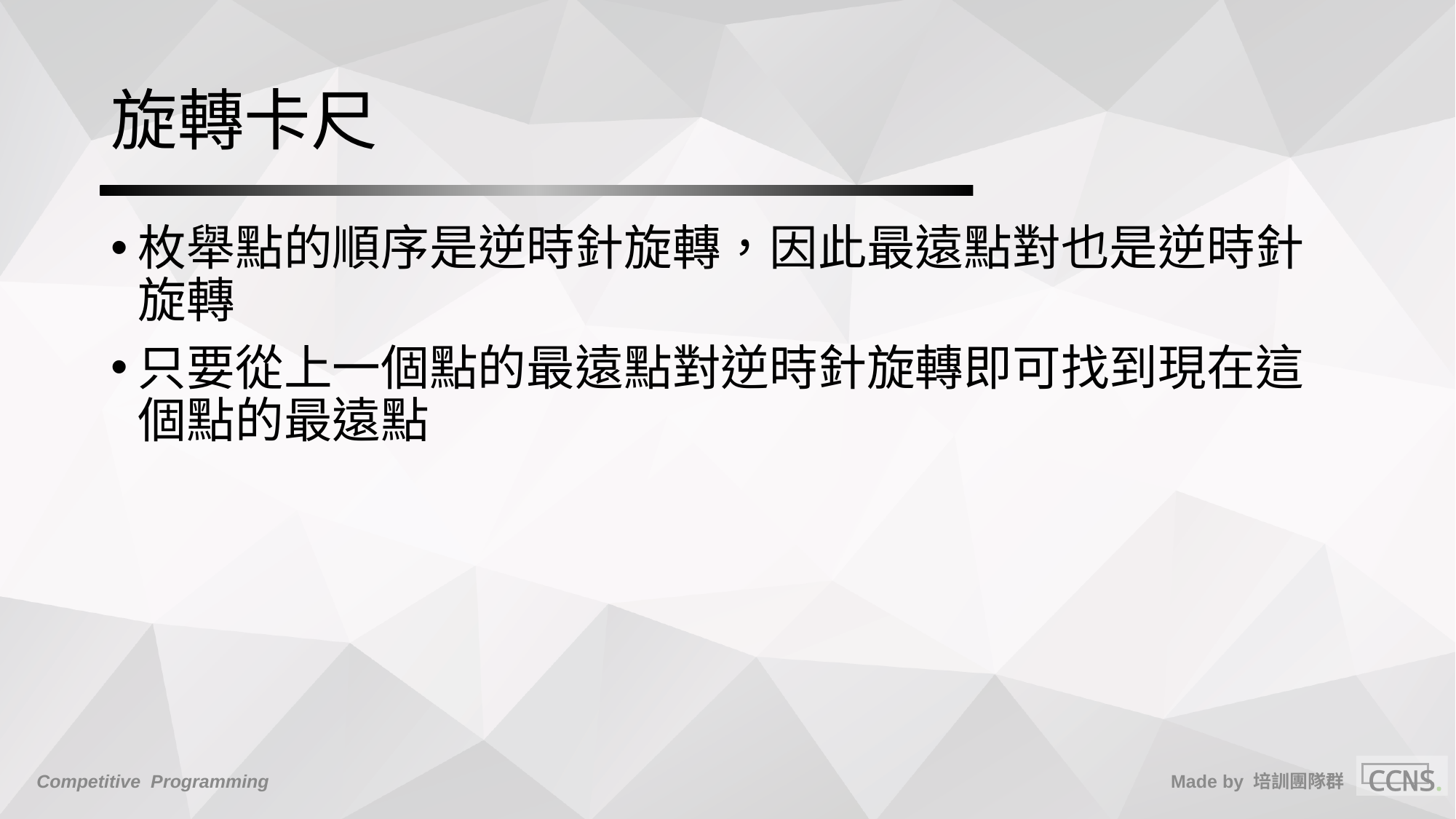

# 旋轉卡尺
枚舉點的順序是逆時針旋轉，因此最遠點對也是逆時針旋轉
只要從上一個點的最遠點對逆時針旋轉即可找到現在這個點的最遠點